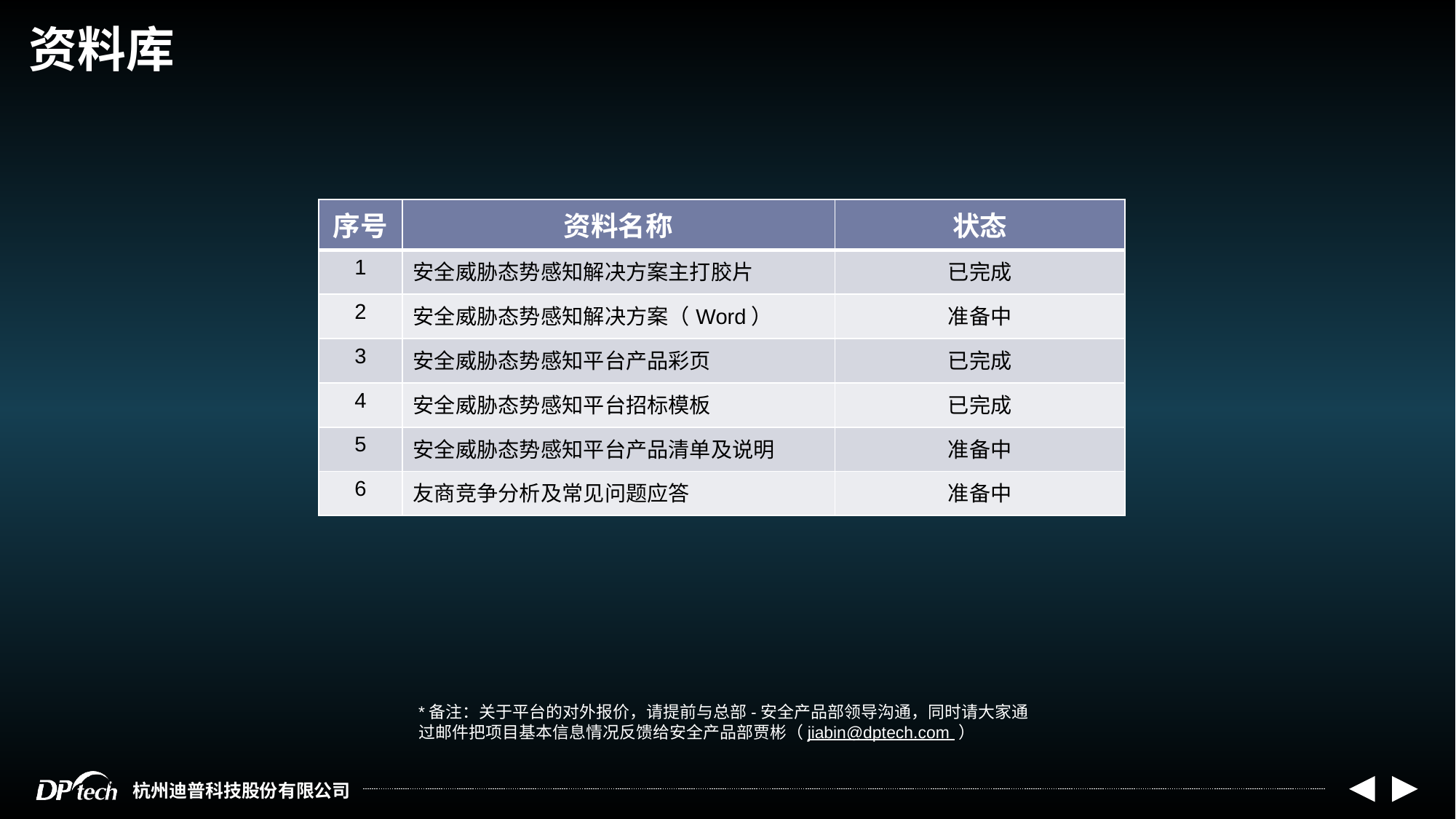

资料库
| 序号 | 资料名称 | 状态 |
| --- | --- | --- |
| 1 | 安全威胁态势感知解决方案主打胶片 | 已完成 |
| 2 | 安全威胁态势感知解决方案（Word） | 准备中 |
| 3 | 安全威胁态势感知平台产品彩页 | 已完成 |
| 4 | 安全威胁态势感知平台招标模板 | 已完成 |
| 5 | 安全威胁态势感知平台产品清单及说明 | 准备中 |
| 6 | 友商竞争分析及常见问题应答 | 准备中 |
*备注：关于平台的对外报价，请提前与总部-安全产品部领导沟通，同时请大家通过邮件把项目基本信息情况反馈给安全产品部贾彬（jiabin@dptech.com ）